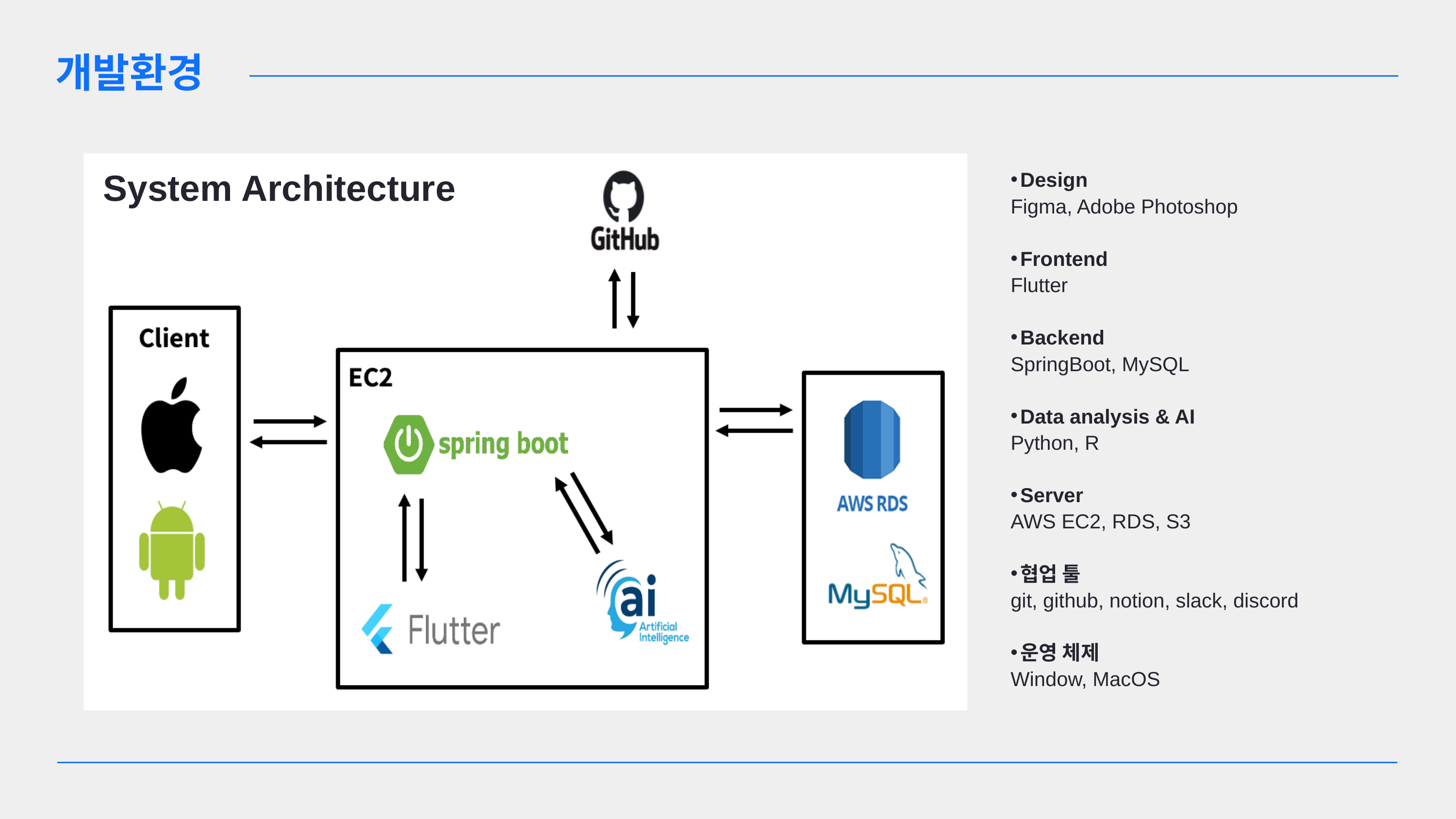

개발환경

System Architecture
Design
Figma, Adobe Photoshop

Frontend
Flutter

Backend
SpringBoot, MySQL

Data analysis & AI
Python, R

Server
AWS EC2, RDS, S3

협업 툴
git, github, notion, slack, discord

운영 체제
Window, MacOS